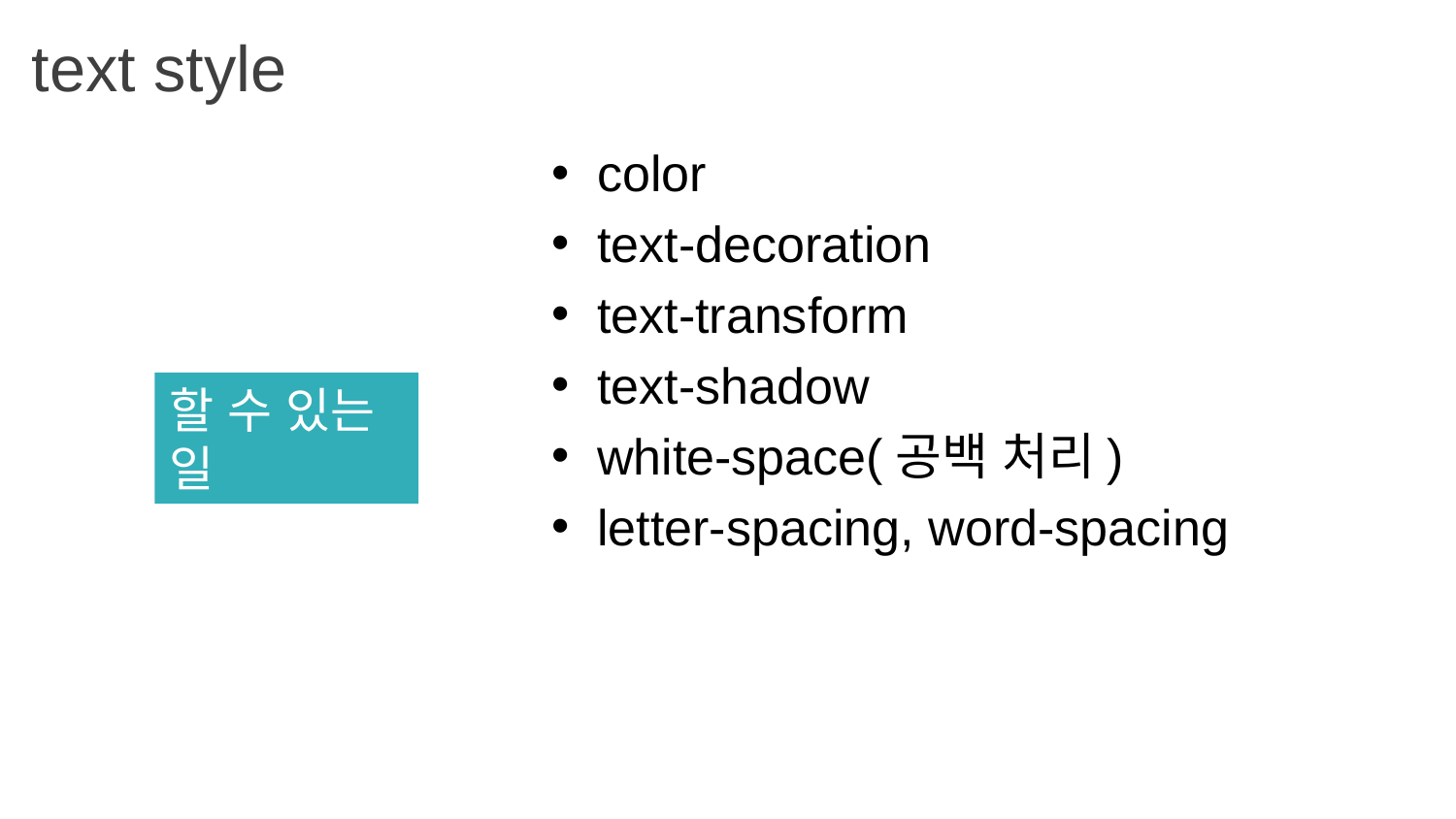

text style
color
text-decoration
text-transform
text-shadow
white-space(공백 처리)
letter-spacing, word-spacing
할 수 있는 일